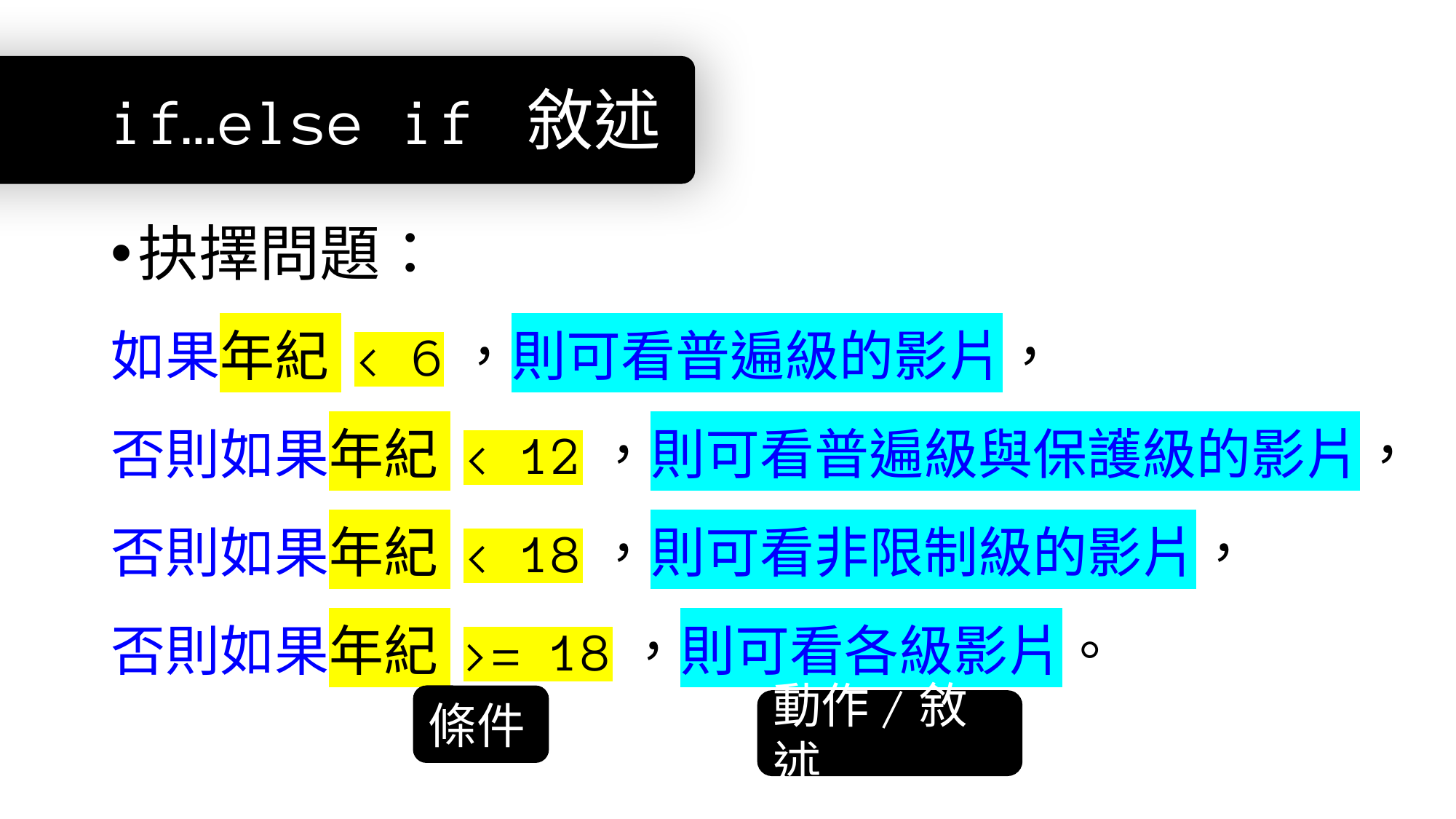

# if…else if 敘述

抉擇問題：
如果年紀 < 6，則可看普遍級的影片，
否則如果年紀 < 12，則可看普遍級與保護級的影片，
否則如果年紀 < 18，則可看非限制級的影片，
否則如果年紀 >= 18，則可看各級影片。
條件
動作/敘述